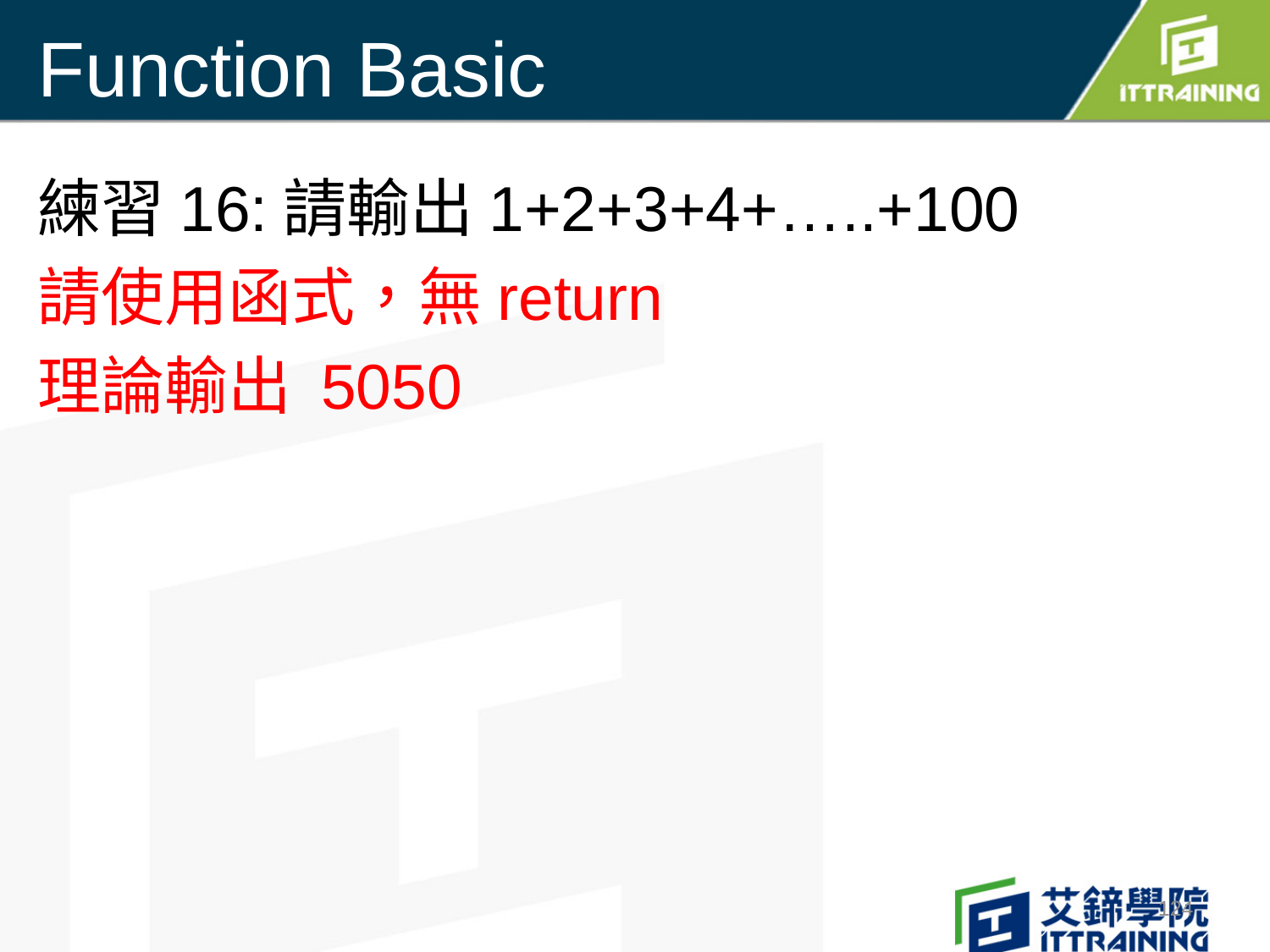

# Function Basic
練習16:請輸出1+2+3+4+…..+100
請使用函式，無return
理論輸出 5050
124